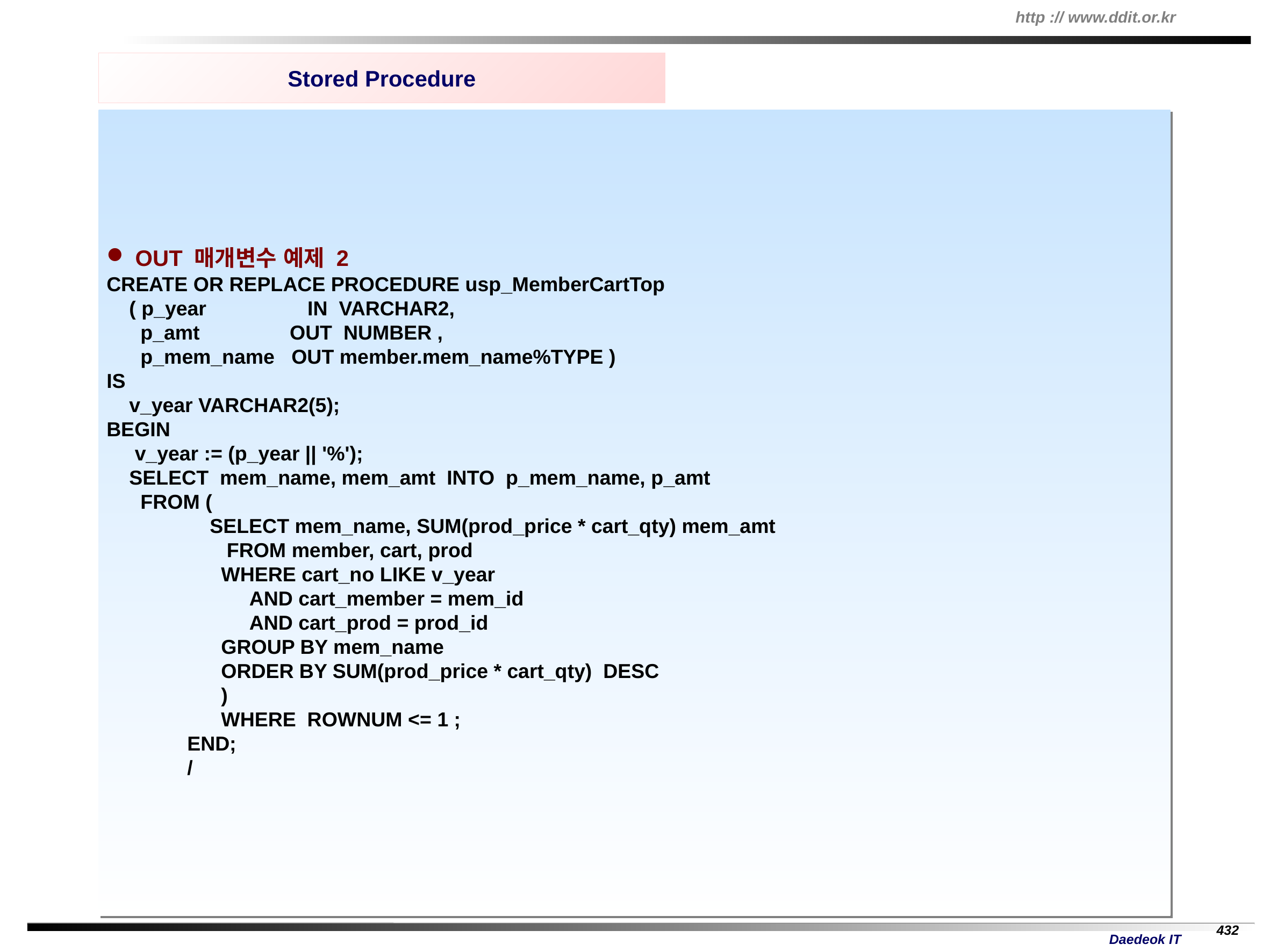

Stored Procedure
 OUT 매개변수 예제 2
CREATE OR REPLACE PROCEDURE usp_MemberCartTop
    ( p_year                  IN  VARCHAR2,
      p_amt                OUT  NUMBER ,
      p_mem_name   OUT member.mem_name%TYPE )
IS
    v_year VARCHAR2(5);
BEGIN
     v_year := (p_year || '%');
    SELECT  mem_name, mem_amt  INTO  p_mem_name, p_amt
      FROM (
    SELECT mem_name, SUM(prod_price * cart_qty) mem_amt
       FROM member, cart, prod
      WHERE cart_no LIKE v_year
           AND cart_member = mem_id
           AND cart_prod = prod_id
      GROUP BY mem_name
      ORDER BY SUM(prod_price * cart_qty)  DESC
      )
      WHERE  ROWNUM <= 1 ;
END;
/